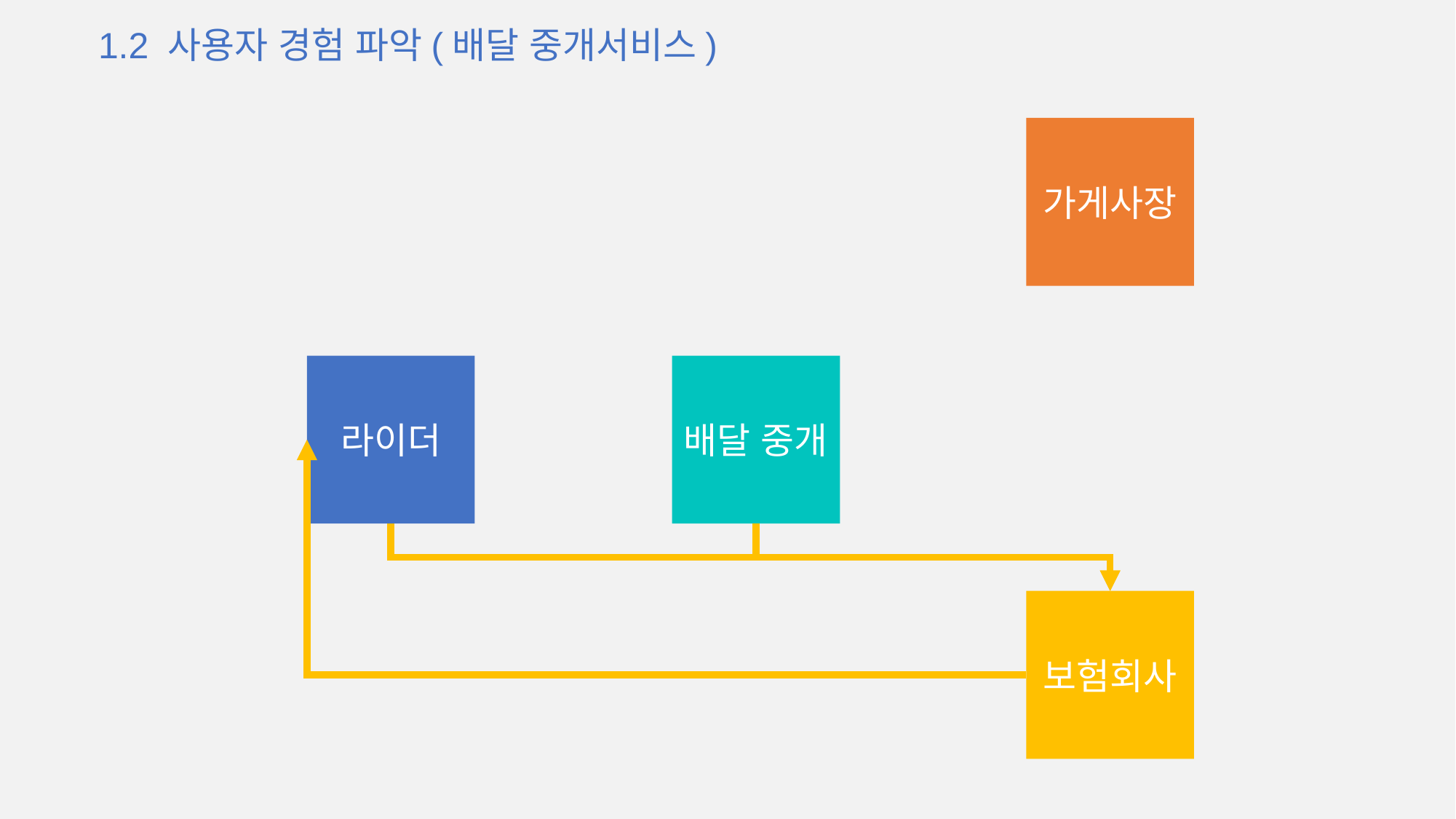

1.2 사용자 경험 파악(배달 중개서비스)
가게사장
라이더
배달 중개
보험회사